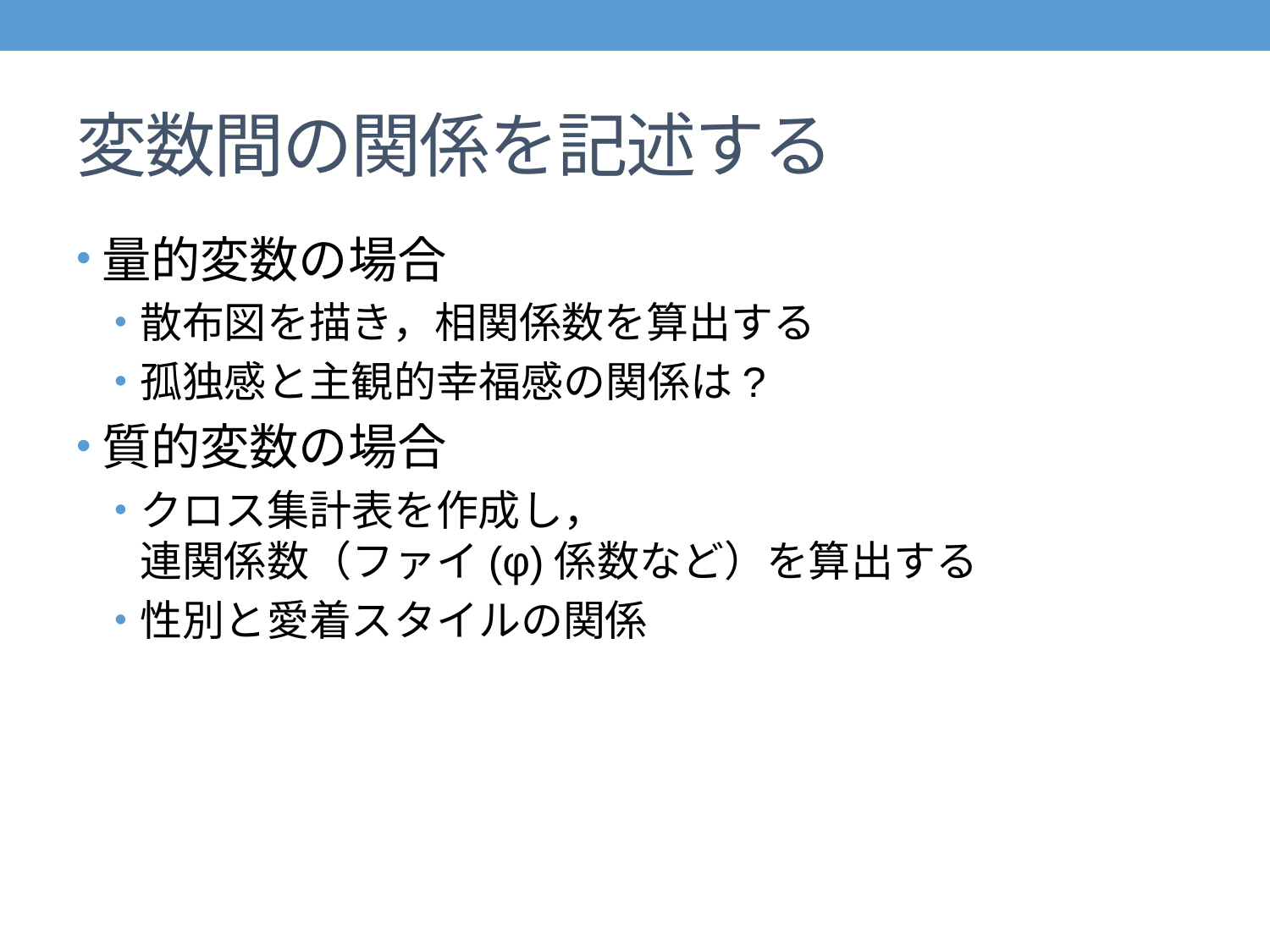

# 変数間の関係を記述する
量的変数の場合
散布図を描き，相関係数を算出する
孤独感と主観的幸福感の関係は?
質的変数の場合
クロス集計表を作成し，
連関係数（ファイ(φ)係数など）を算出する
性別と愛着スタイルの関係